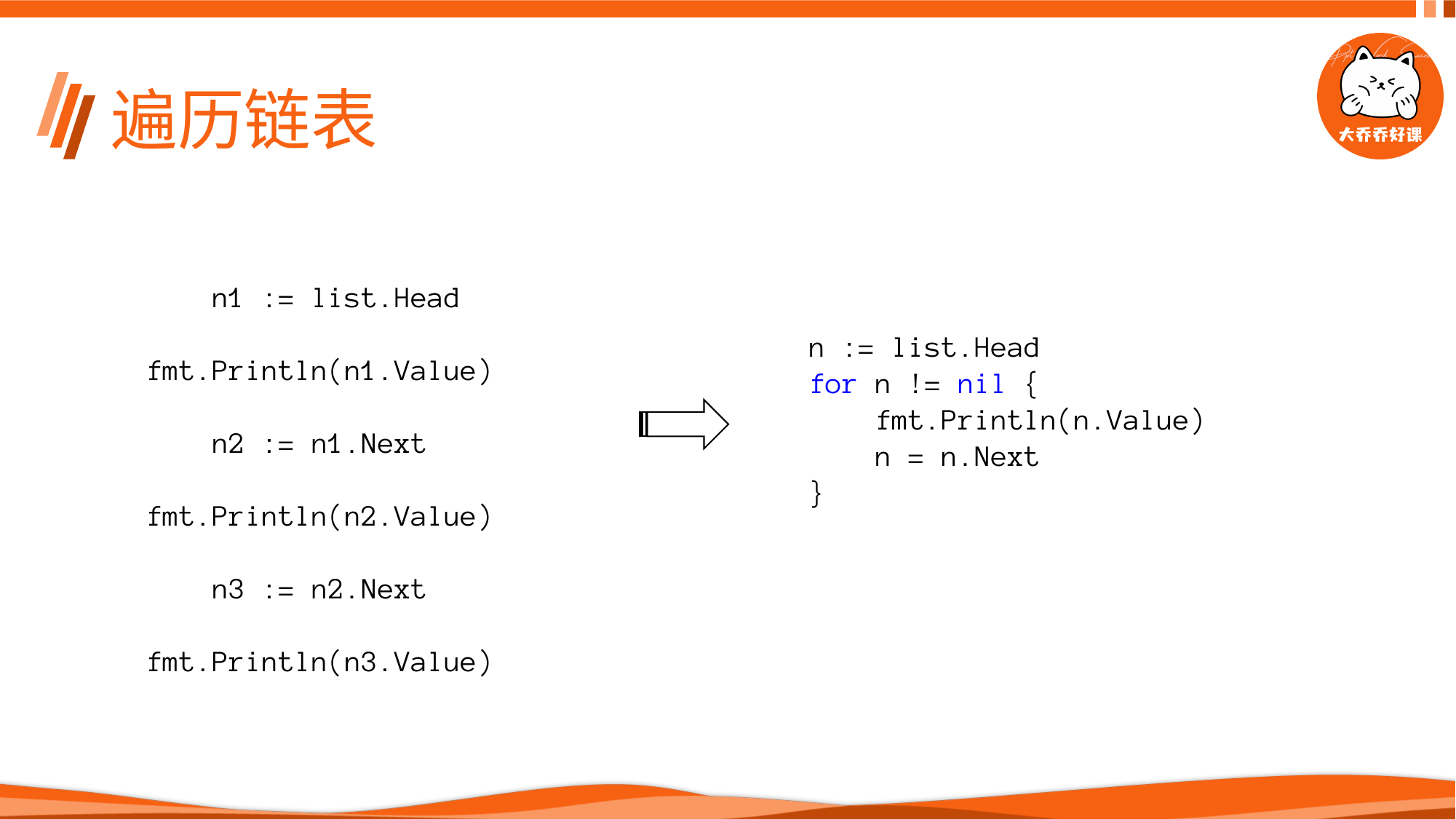

# 遍历链表
    n1 := list.Head
    fmt.Println(n1.Value)
    n2 := n1.Next
    fmt.Println(n2.Value)
    n3 := n2.Next
    fmt.Println(n3.Value)
n := list.Head
for n != nil {
    fmt.Println(n.Value)
    n = n.Next
}